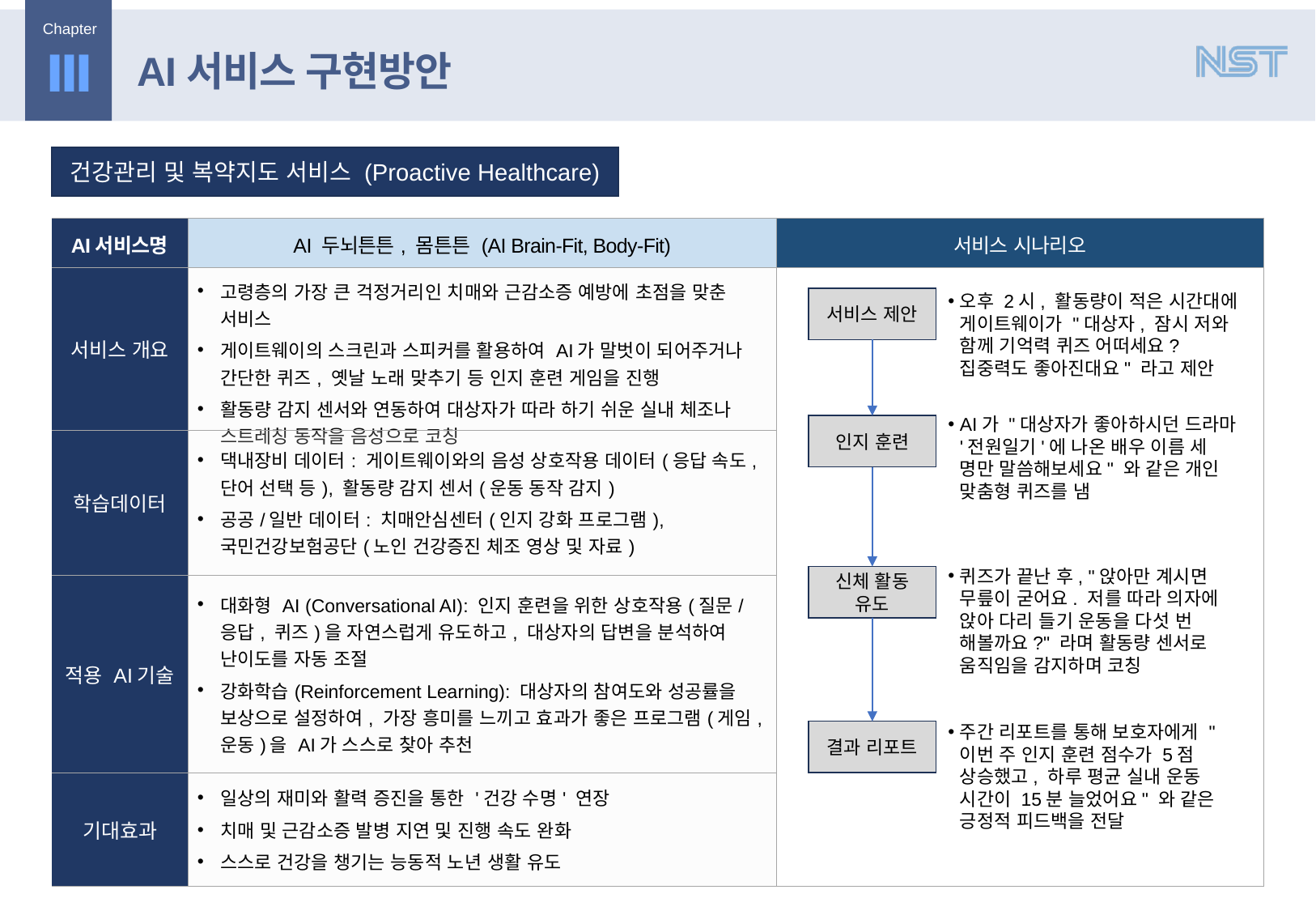

Ⅲ
AI서비스 구현방안
건강관리 및 복약지도 서비스 (Proactive Healthcare)
| AI서비스명 | AI 두뇌튼튼, 몸튼튼 (AI Brain-Fit, Body-Fit) | 서비스 시나리오 |
| --- | --- | --- |
| 서비스 개요 | 고령층의 가장 큰 걱정거리인 치매와 근감소증 예방에 초점을 맞춘 서비스 게이트웨이의 스크린과 스피커를 활용하여 AI가 말벗이 되어주거나 간단한 퀴즈, 옛날 노래 맞추기 등 인지 훈련 게임을 진행 활동량 감지 센서와 연동하여 대상자가 따라 하기 쉬운 실내 체조나 스트레칭 동작을 음성으로 코칭 |  |
| 학습데이터 | 댁내장비 데이터: 게이트웨이와의 음성 상호작용 데이터(응답 속도, 단어 선택 등), 활동량 감지 센서(운동 동작 감지) 공공/일반 데이터: 치매안심센터(인지 강화 프로그램), 국민건강보험공단(노인 건강증진 체조 영상 및 자료) |  |
| 적용 AI기술 | 대화형 AI (Conversational AI): 인지 훈련을 위한 상호작용(질문/응답, 퀴즈)을 자연스럽게 유도하고, 대상자의 답변을 분석하여 난이도를 자동 조절 강화학습(Reinforcement Learning): 대상자의 참여도와 성공률을 보상으로 설정하여, 가장 흥미를 느끼고 효과가 좋은 프로그램(게임, 운동)을 AI가 스스로 찾아 추천 |  |
| 기대효과 | 일상의 재미와 활력 증진을 통한 '건강 수명' 연장 치매 및 근감소증 발병 지연 및 진행 속도 완화 스스로 건강을 챙기는 능동적 노년 생활 유도 |  |
오후 2시, 활동량이 적은 시간대에 게이트웨이가 "대상자, 잠시 저와 함께 기억력 퀴즈 어떠세요? 집중력도 좋아진대요" 라고 제안
서비스 제안
AI가 "대상자가 좋아하시던 드라마 '전원일기'에 나온 배우 이름 세 명만 말씀해보세요" 와 같은 개인 맞춤형 퀴즈를 냄
인지 훈련
퀴즈가 끝난 후, "앉아만 계시면 무릎이 굳어요. 저를 따라 의자에 앉아 다리 들기 운동을 다섯 번 해볼까요?" 라며 활동량 센서로 움직임을 감지하며 코칭
신체 활동 유도
주간 리포트를 통해 보호자에게 "이번 주 인지 훈련 점수가 5점 상승했고, 하루 평균 실내 운동 시간이 15분 늘었어요" 와 같은 긍정적 피드백을 전달
결과 리포트